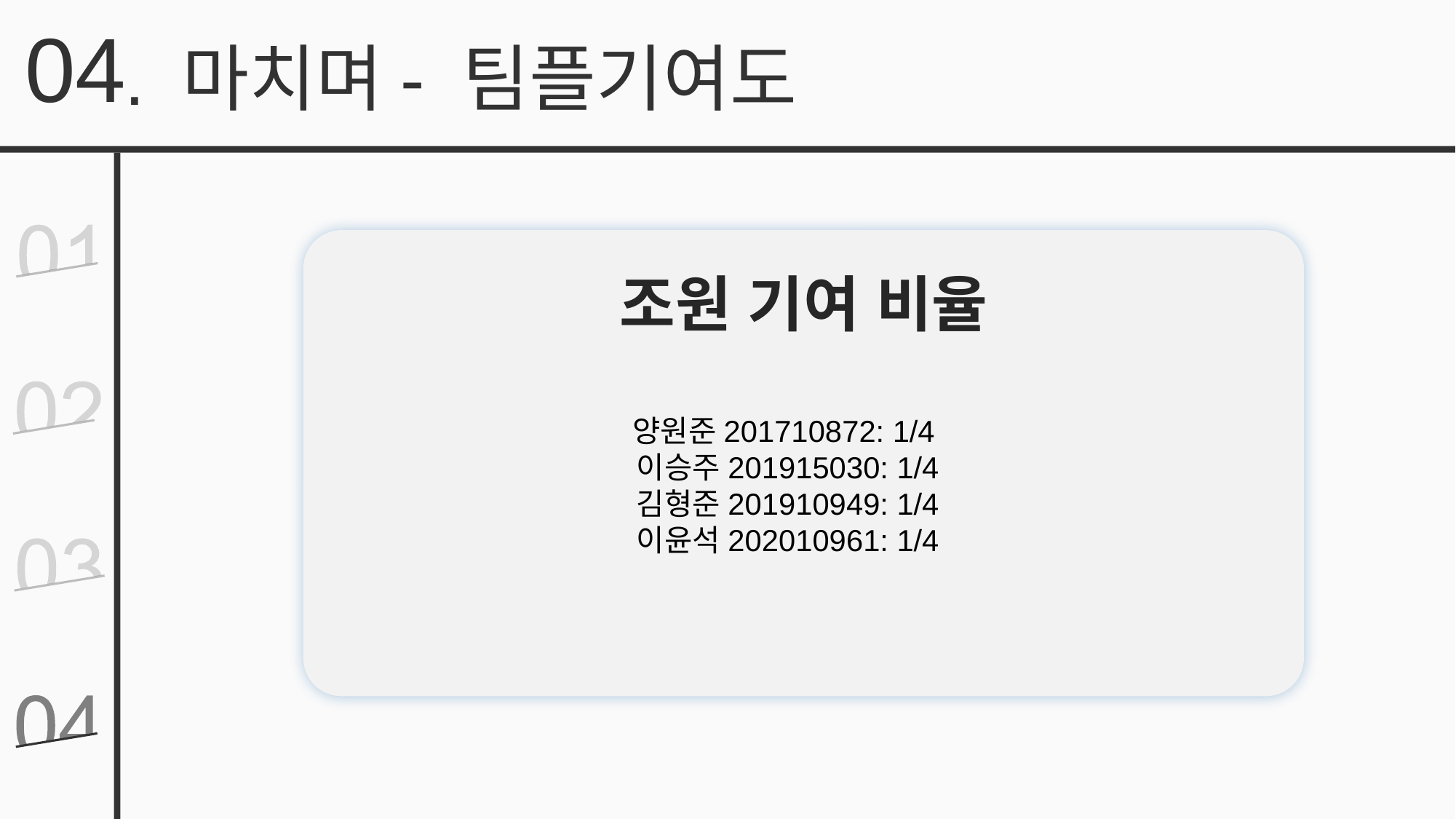

04
. 마치며- 팀플기여도

조원 기여 비율

양원준201710872: 1/4
이승주201915030: 1/4
김형준201910949: 1/4
이윤석202010961: 1/4